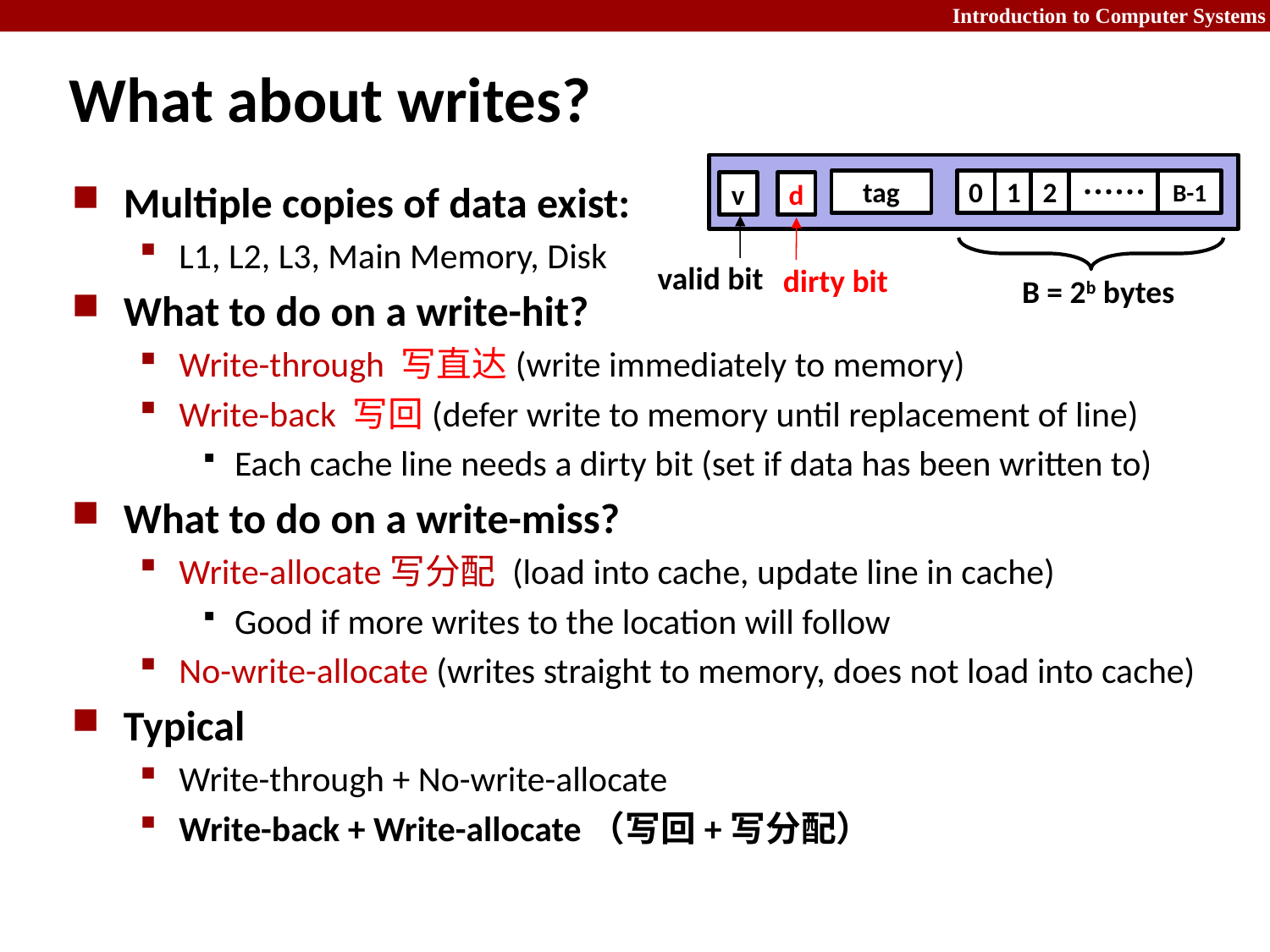

# What about writes?

tag
0
1
2

B-1
v
d
dirty bit
valid bit
B = 2b bytes
Multiple copies of data exist:
L1, L2, L3, Main Memory, Disk
What to do on a write-hit?
Write-through 写直达(write immediately to memory)
Write-back 写回(defer write to memory until replacement of line)
Each cache line needs a dirty bit (set if data has been written to)
What to do on a write-miss?
Write-allocate写分配 (load into cache, update line in cache)
Good if more writes to the location will follow
No-write-allocate (writes straight to memory, does not load into cache)
Typical
Write-through + No-write-allocate
Write-back + Write-allocate（写回+写分配）